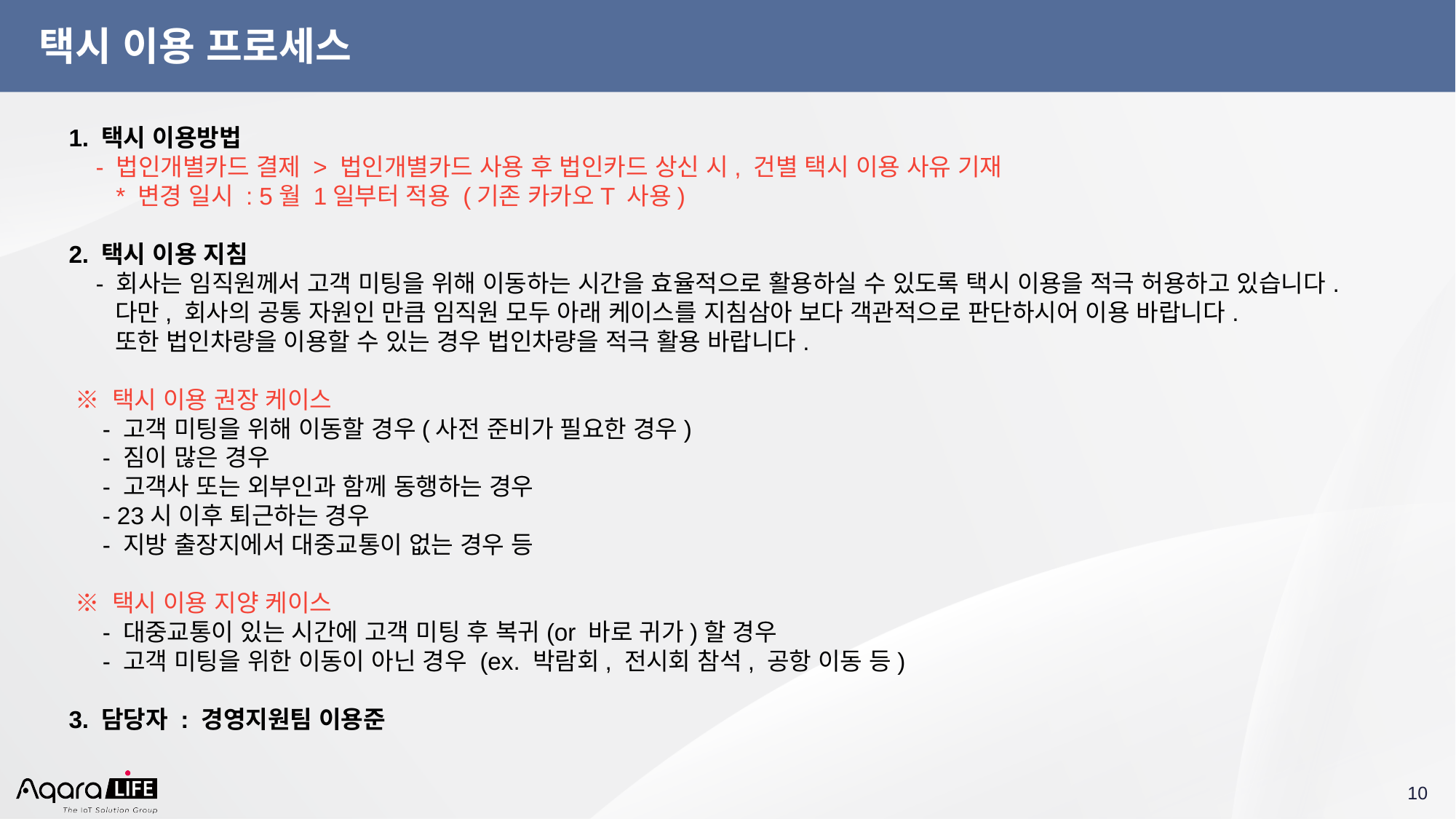

# 택시 이용 프로세스
1. 택시 이용방법
    - 법인개별카드 결제 > 법인개별카드 사용 후 법인카드 상신 시, 건별 택시 이용 사유 기재
       * 변경 일시 : 5월 1일부터 적용 (기존 카카오T 사용)

2. 택시 이용 지침
    - 회사는 임직원께서 고객 미팅을 위해 이동하는 시간을 효율적으로 활용하실 수 있도록 택시 이용을 적극 허용하고 있습니다.
      다만, 회사의 공통 자원인 만큼 임직원 모두 아래 케이스를 지침삼아 보다 객관적으로 판단하시어 이용 바랍니다.
      또한 법인차량을 이용할 수 있는 경우 법인차량을 적극 활용 바랍니다.

 ※ 택시 이용 권장 케이스
     - 고객 미팅을 위해 이동할 경우(사전 준비가 필요한 경우)
     - 짐이 많은 경우
     - 고객사 또는 외부인과 함께 동행하는 경우
     - 23시 이후 퇴근하는 경우
     - 지방 출장지에서 대중교통이 없는 경우 등

 ※ 택시 이용 지양 케이스
     - 대중교통이 있는 시간에 고객 미팅 후 복귀(or 바로 귀가)할 경우
     - 고객 미팅을 위한 이동이 아닌 경우 (ex. 박람회, 전시회 참석, 공항 이동 등)

3. 담당자 : 경영지원팀 이용준
10